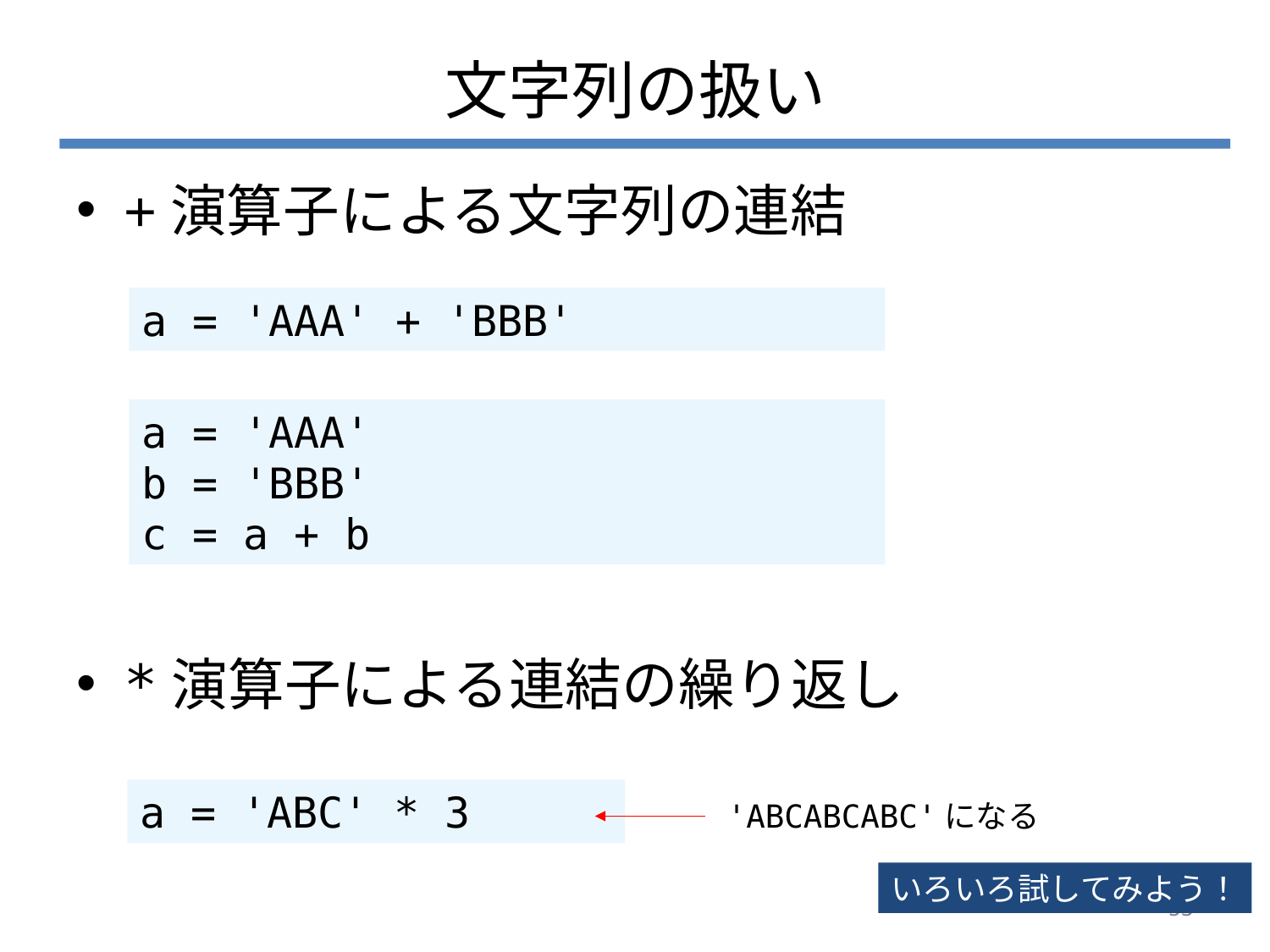

# 文字列の扱い
+演算子による文字列の連結

*演算子による連結の繰り返し

a = 'AAA' + 'BBB'
a = 'AAA'
b = 'BBB'
c = a + b
a = 'ABC' * 3
'ABCABCABC'になる
いろいろ試してみよう！
53